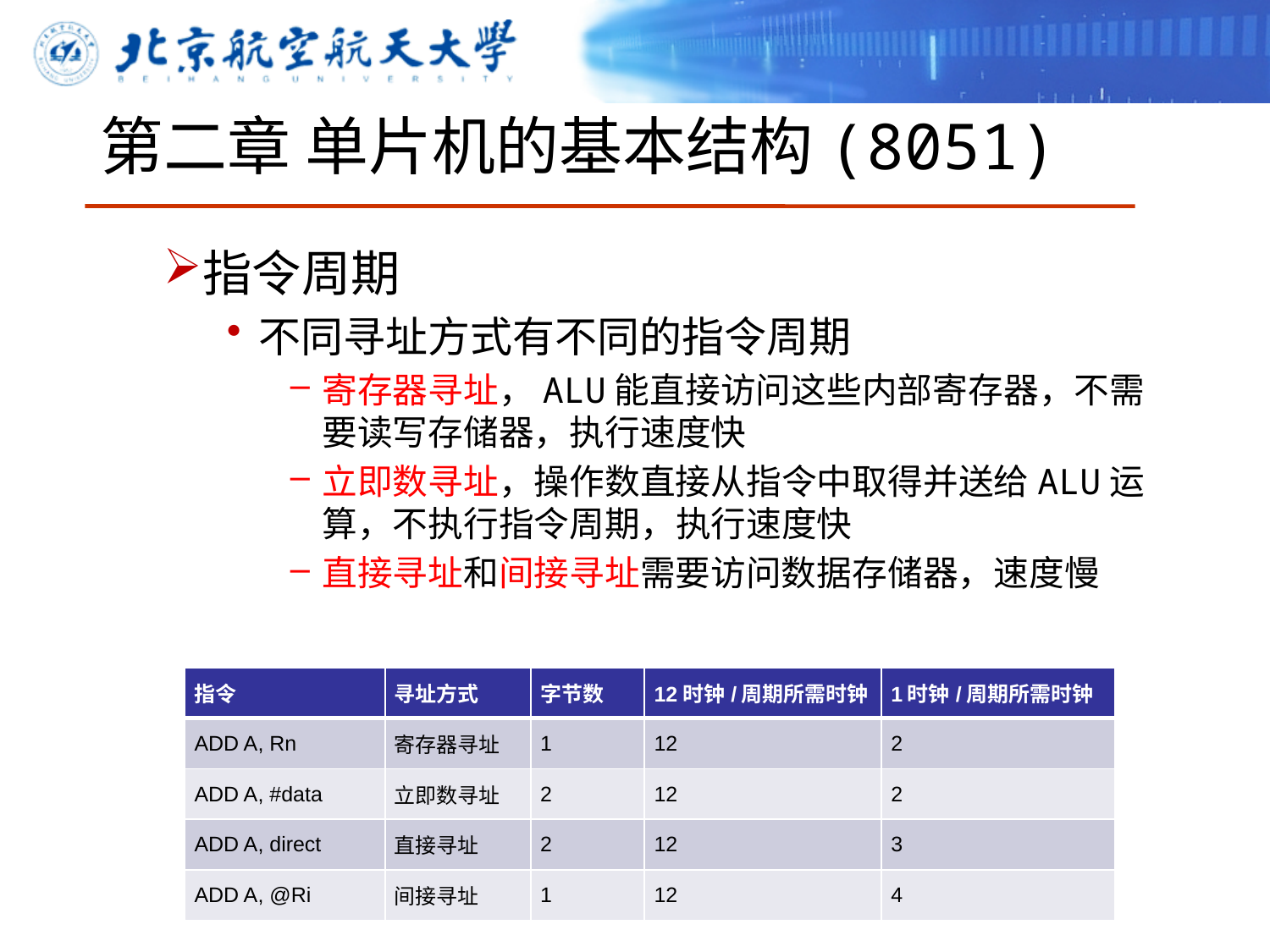

# 第二章 单片机的基本结构(8051)
指令周期
不同寻址方式有不同的指令周期
寄存器寻址，ALU能直接访问这些内部寄存器，不需要读写存储器，执行速度快
立即数寻址，操作数直接从指令中取得并送给ALU运算，不执行指令周期，执行速度快
直接寻址和间接寻址需要访问数据存储器，速度慢

| 指令 | 寻址方式 | 字节数 | 12时钟/周期所需时钟 | 1时钟/周期所需时钟 |
| --- | --- | --- | --- | --- |
| ADD A, Rn | 寄存器寻址 | 1 | 12 | 2 |
| ADD A, #data | 立即数寻址 | 2 | 12 | 2 |
| ADD A, direct | 直接寻址 | 2 | 12 | 3 |
| ADD A, @Ri | 间接寻址 | 1 | 12 | 4 |